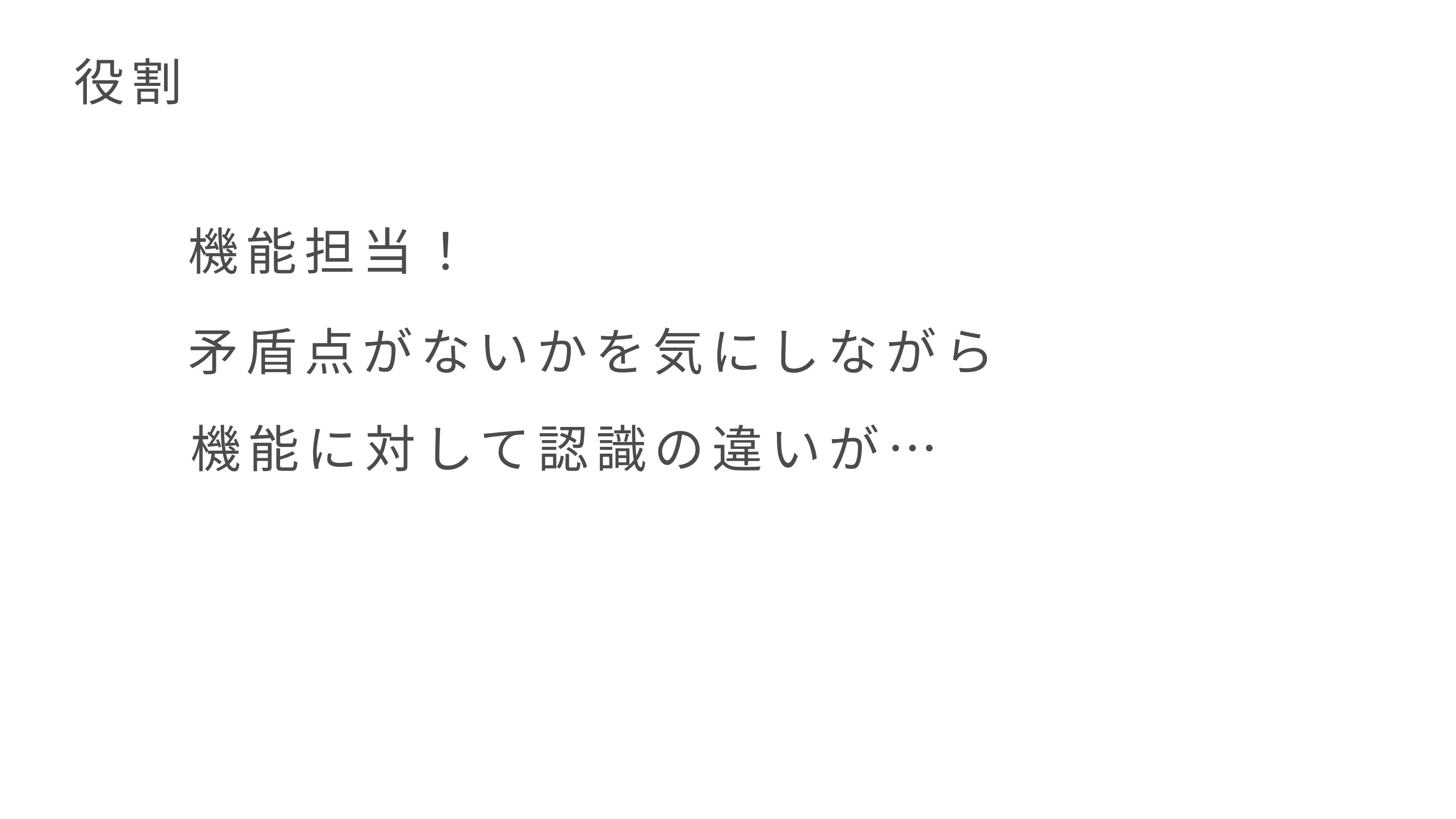

役割
機能担当！
矛盾点がないかを気にしながら
機能に対して認識の違いが…